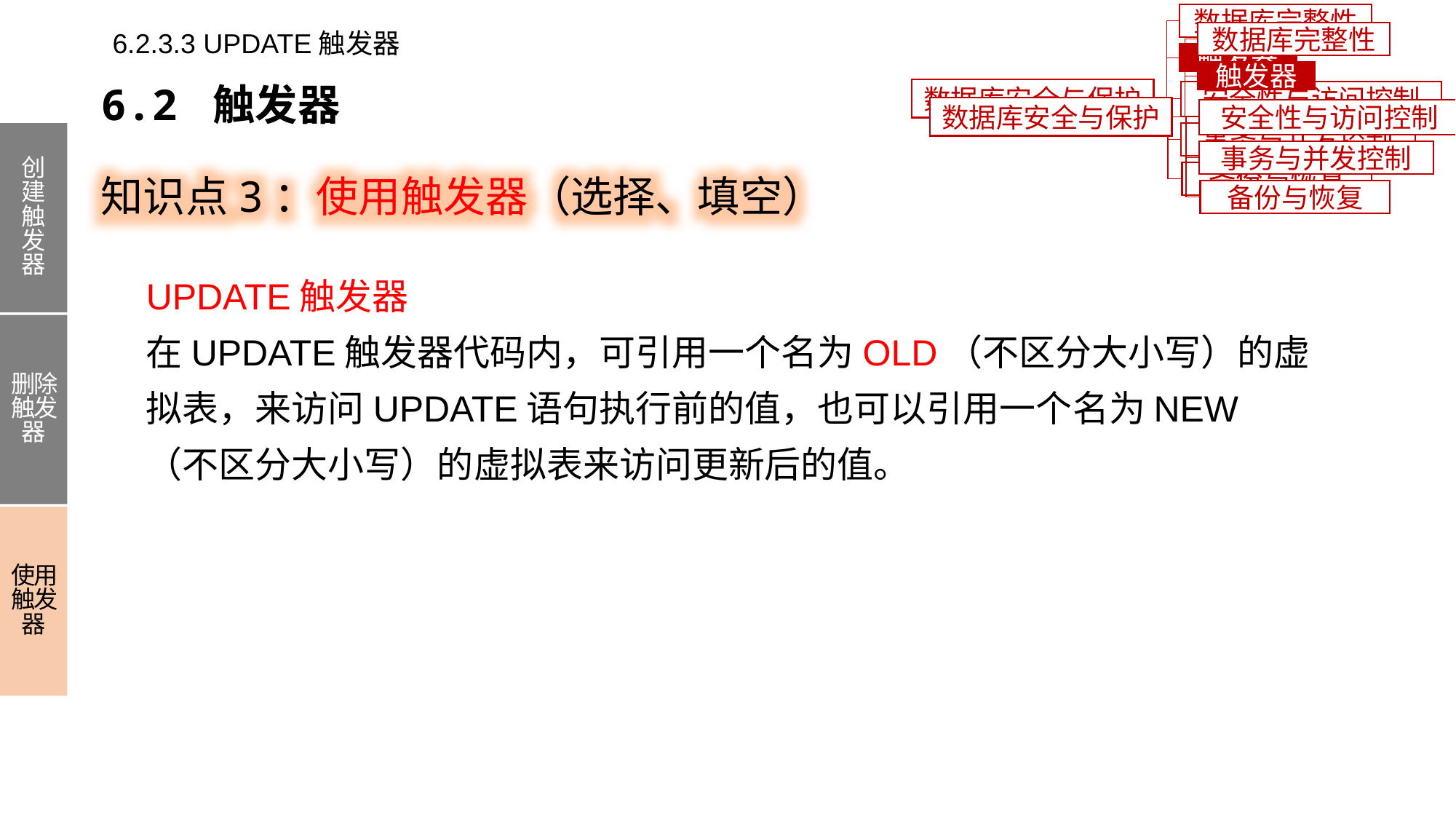

数据库完整性
6.2.3.3 UPDATE触发器
数据库完整性
触发器
触发器
6.2 触发器
数据库安全与保护
安全性与访问控制
数据库安全与保护
安全性与访问控制
事务与并发控制
创建触发器
删除触发器
使用触发器
知识点3：使用触发器（选择、填空）
事务与并发控制
备份与恢复
备份与恢复
UPDATE触发器
在UPDATE触发器代码内，可引用一个名为OLD（不区分大小写）的虚拟表，来访问UPDATE语句执行前的值，也可以引用一个名为NEW（不区分大小写）的虚拟表来访问更新后的值。